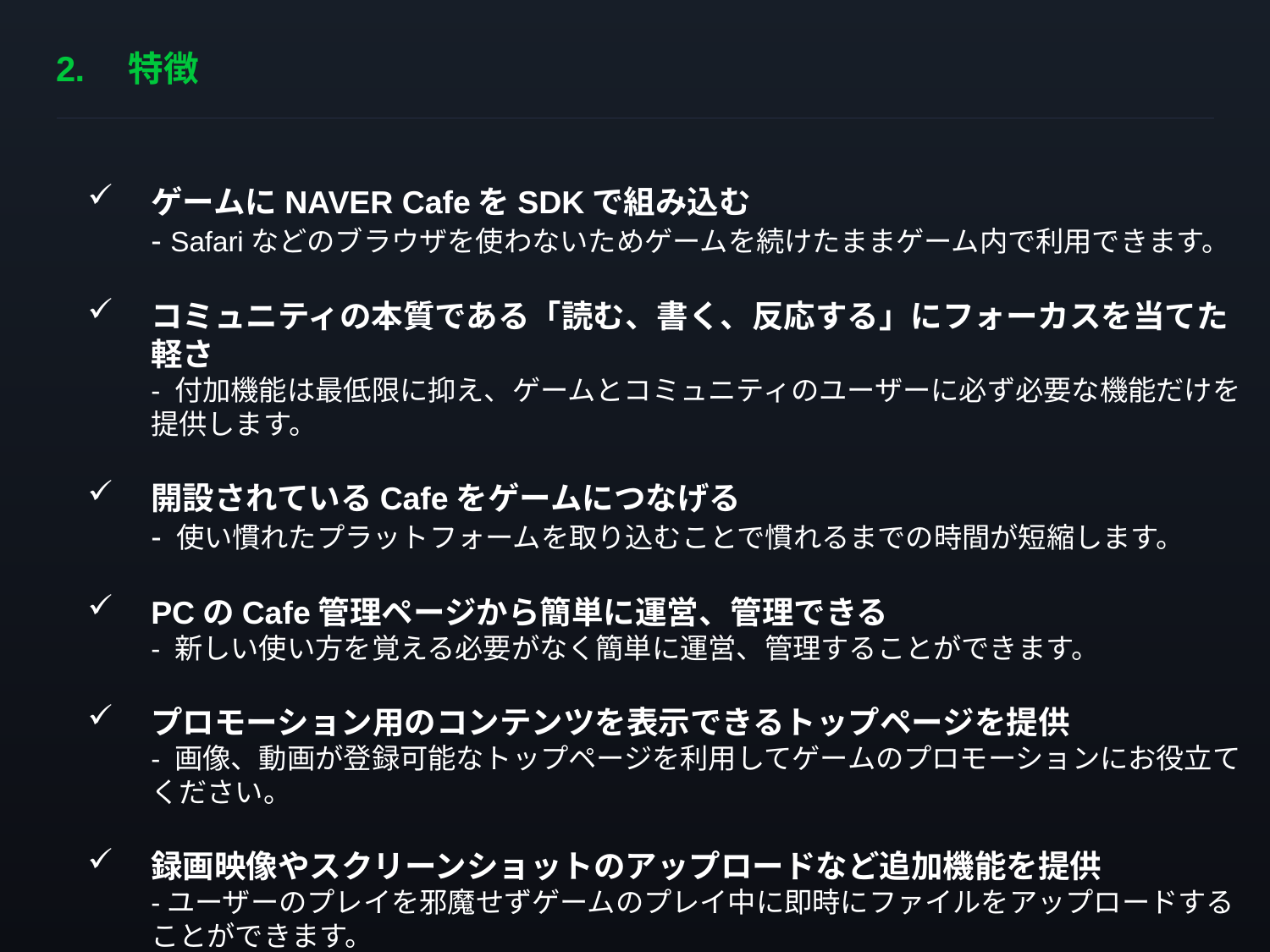

# 2.　特徴
ゲームにNAVER CafeをSDKで組み込む
- Safariなどのブラウザを使わないためゲームを続けたままゲーム内で利用できます。

コミュニティの本質である「読む、書く、反応する」にフォーカスを当てた軽さ
- 付加機能は最低限に抑え、ゲームとコミュニティのユーザーに必ず必要な機能だけを提供します。

開設されているCafeをゲームにつなげる
- 使い慣れたプラットフォームを取り込むことで慣れるまでの時間が短縮します。

PCのCafe管理ページから簡単に運営、管理できる
- 新しい使い方を覚える必要がなく簡単に運営、管理することができます。

プロモーション用のコンテンツを表示できるトップページを提供
- 画像、動画が登録可能なトップページを利用してゲームのプロモーションにお役立てください。

録画映像やスクリーンショットのアップロードなど追加機能を提供
-ユーザーのプレイを邪魔せずゲームのプレイ中に即時にファイルをアップロードすることができます。